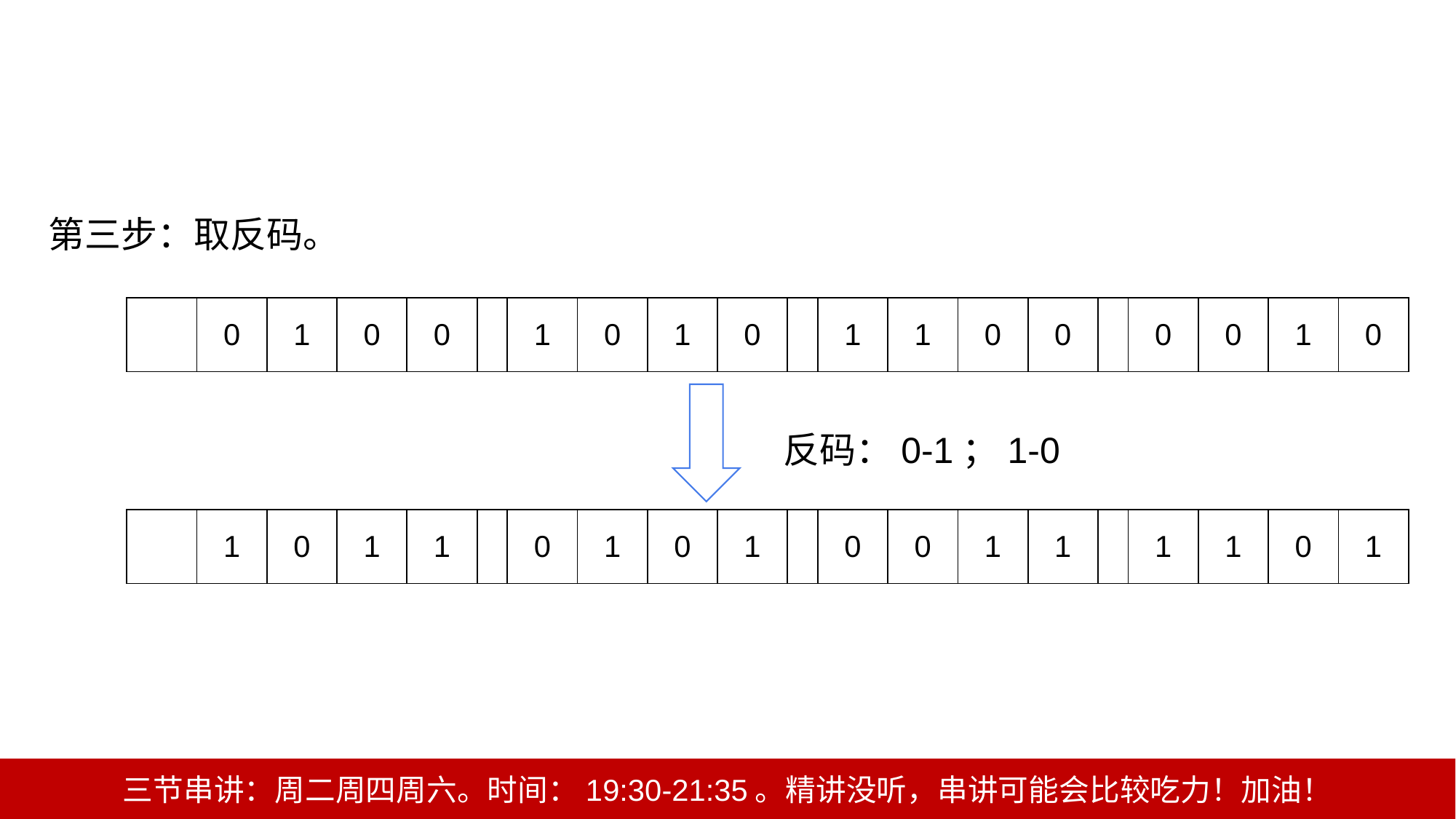

第三步：取反码。
|  | 0 | 1 | 0 | 0 |  | 1 | 0 | 1 | 0 |  | 1 | 1 | 0 | 0 |  | 0 | 0 | 1 | 0 |
| --- | --- | --- | --- | --- | --- | --- | --- | --- | --- | --- | --- | --- | --- | --- | --- | --- | --- | --- | --- |

反码：0-1；1-0
|  | 1 | 0 | 1 | 1 |  | 0 | 1 | 0 | 1 |  | 0 | 0 | 1 | 1 |  | 1 | 1 | 0 | 1 |
| --- | --- | --- | --- | --- | --- | --- | --- | --- | --- | --- | --- | --- | --- | --- | --- | --- | --- | --- | --- |